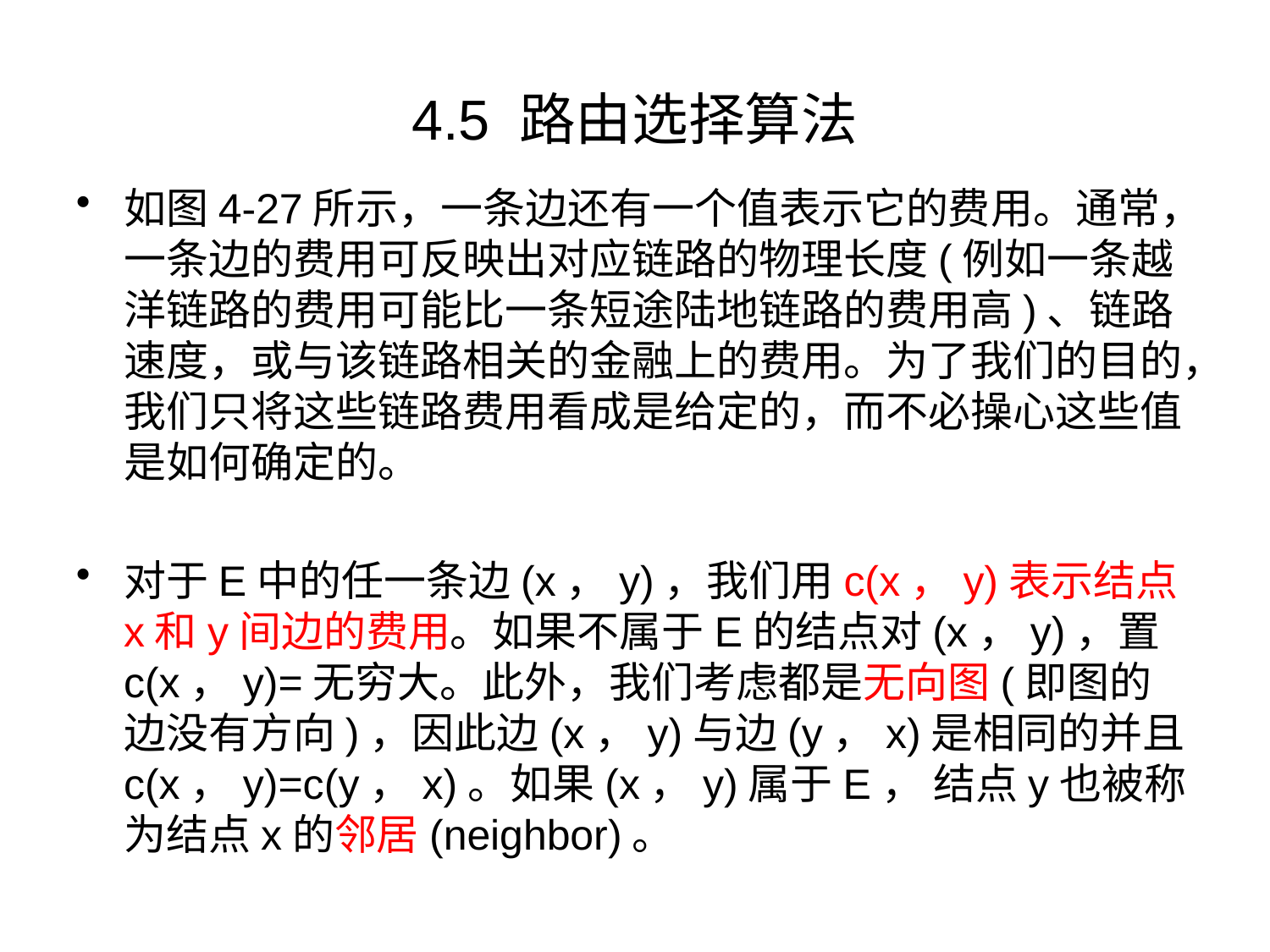

# 4.5 路由选择算法
如图4-27所示，一条边还有一个值表示它的费用。通常，一条边的费用可反映出对应链路的物理长度(例如一条越洋链路的费用可能比一条短途陆地链路的费用高)、链路速度，或与该链路相关的金融上的费用。为了我们的目的，我们只将这些链路费用看成是给定的，而不必操心这些值是如何确定的。

对于E中的任一条边(x，y)，我们用c(x，y)表示结点x和y间边的费用。如果不属于E的结点对(x，y)，置c(x，y)=无穷大。此外，我们考虑都是无向图(即图的边没有方向)，因此边(x，y)与边(y，x)是相同的并且c(x，y)=c(y，x)。如果(x，y)属于E， 结点y也被称为结点x的邻居(neighbor)。